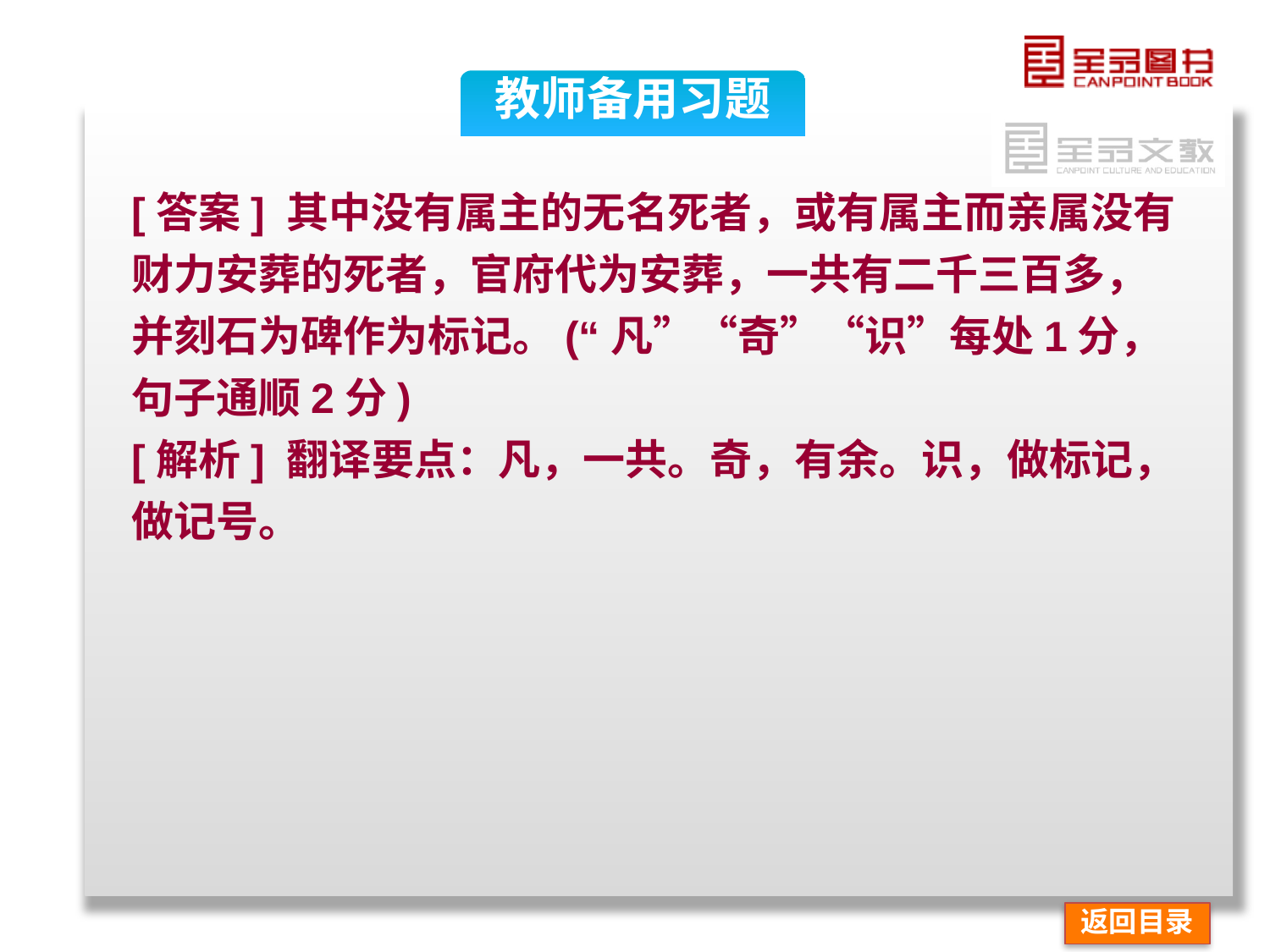

教师备用习题
[答案] 其中没有属主的无名死者，或有属主而亲属没有财力安葬的死者，官府代为安葬，一共有二千三百多，并刻石为碑作为标记。(“凡”“奇”“识”每处1分，句子通顺2分)
[解析] 翻译要点：凡，一共。奇，有余。识，做标记，做记号。
返回目录